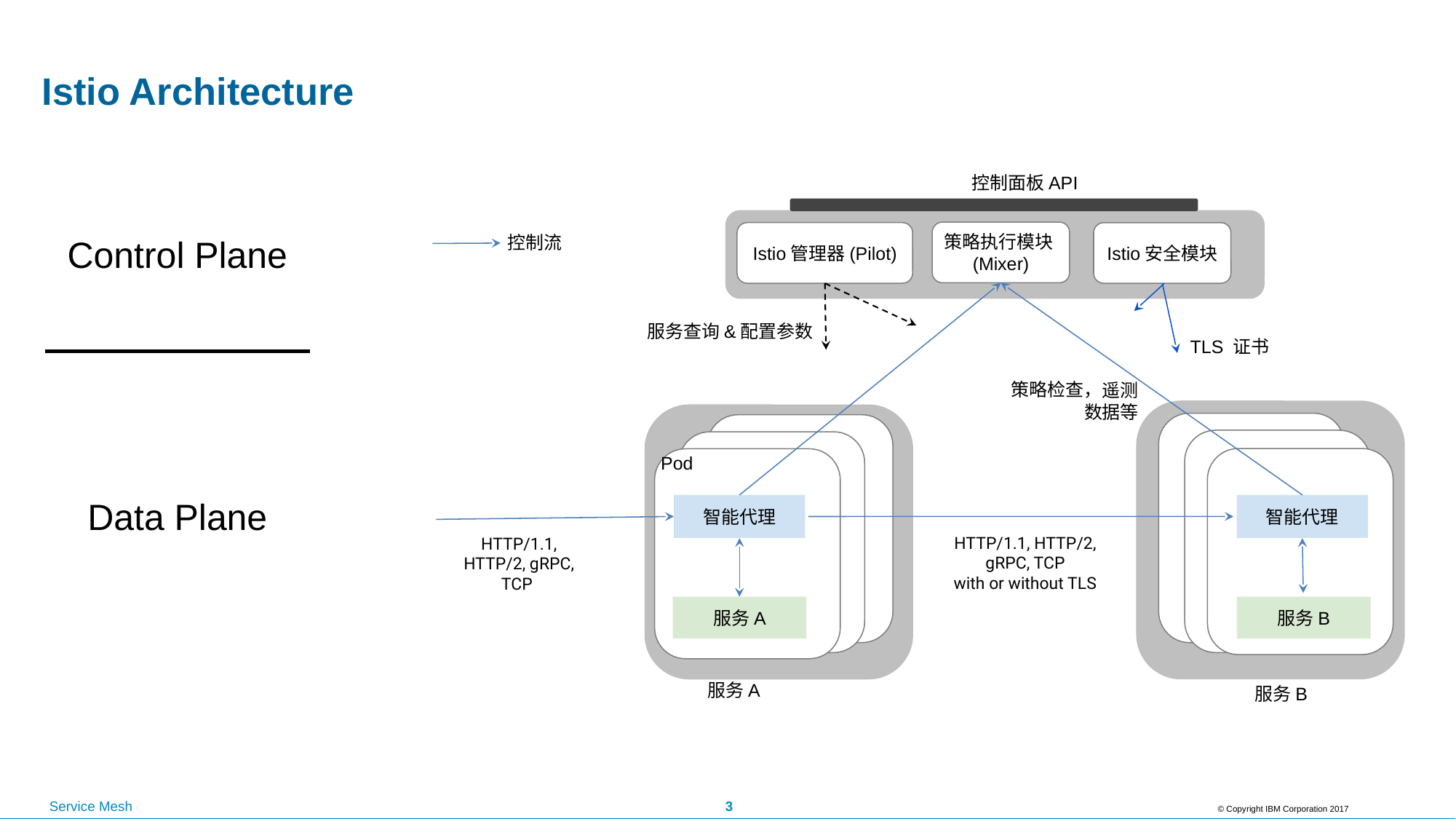

# Istio Architecture

控制面板API

控制流

策略执行模块(Mixer)

Istio管理器(Pilot)

Istio安全模块

服务查询&配置参数
TLS 证书
策略检查，遥测数据等

Pod

智能代理

智能代理

HTTP/1.1, HTTP/2, gRPC, TCP
with or without TLS
HTTP/1.1, HTTP/2, gRPC, TCP

服务A

服务B
服务A
服务B
Control Plane
Data Plane
3
© Copyright IBM Corporation 2017